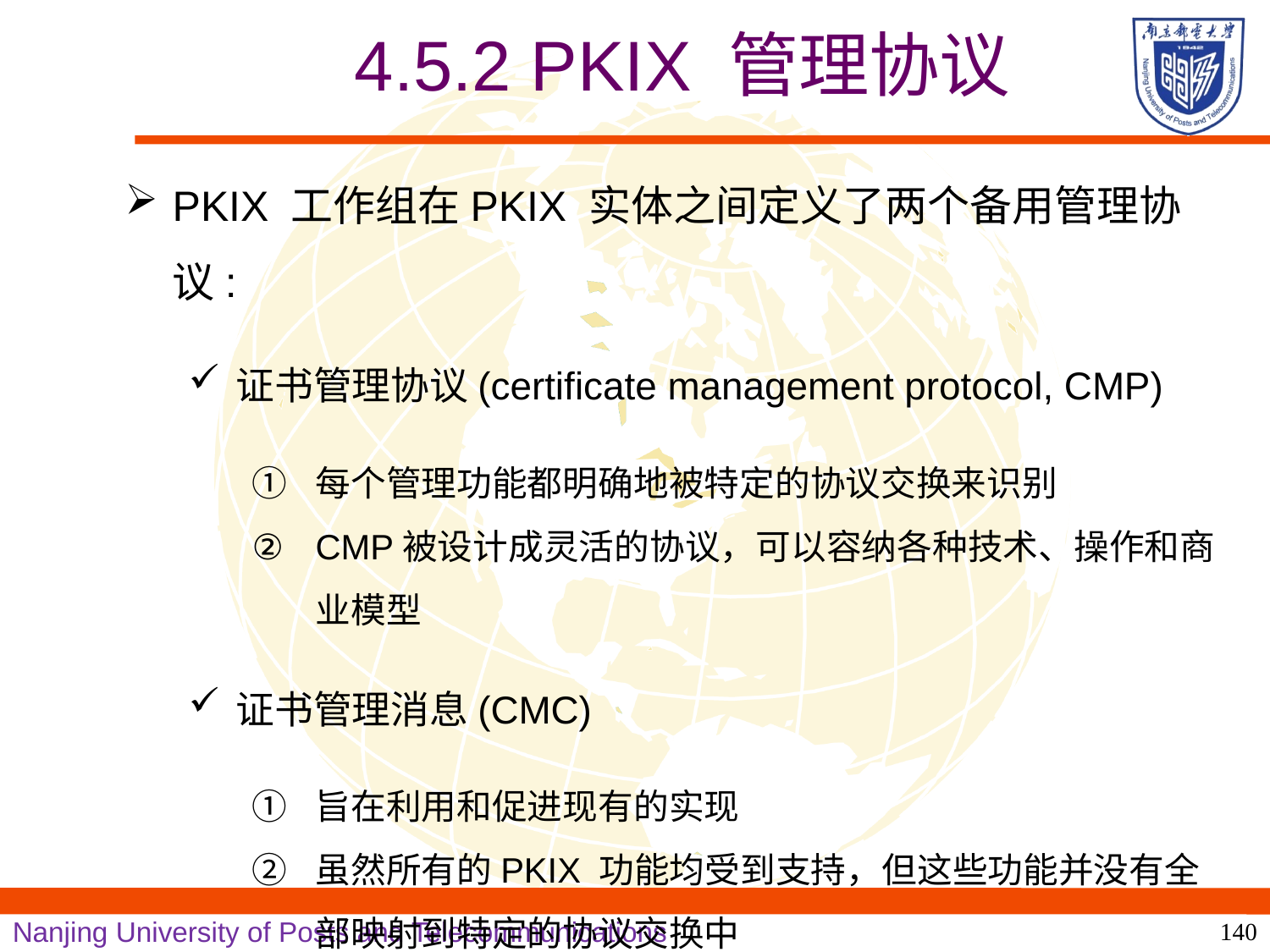

4.5.2 PKIX 管理协议
PKIX 工作组在PKIX 实体之间定义了两个备用管理协议:
证书管理协议(certificate management protocol, CMP)
每个管理功能都明确地被特定的协议交换来识别
CMP被设计成灵活的协议，可以容纳各种技术、操作和商业模型
证书管理消息(CMC)
旨在利用和促进现有的实现
虽然所有的PKIX 功能均受到支持，但这些功能并没有全部映射到特定的协议交换中
140